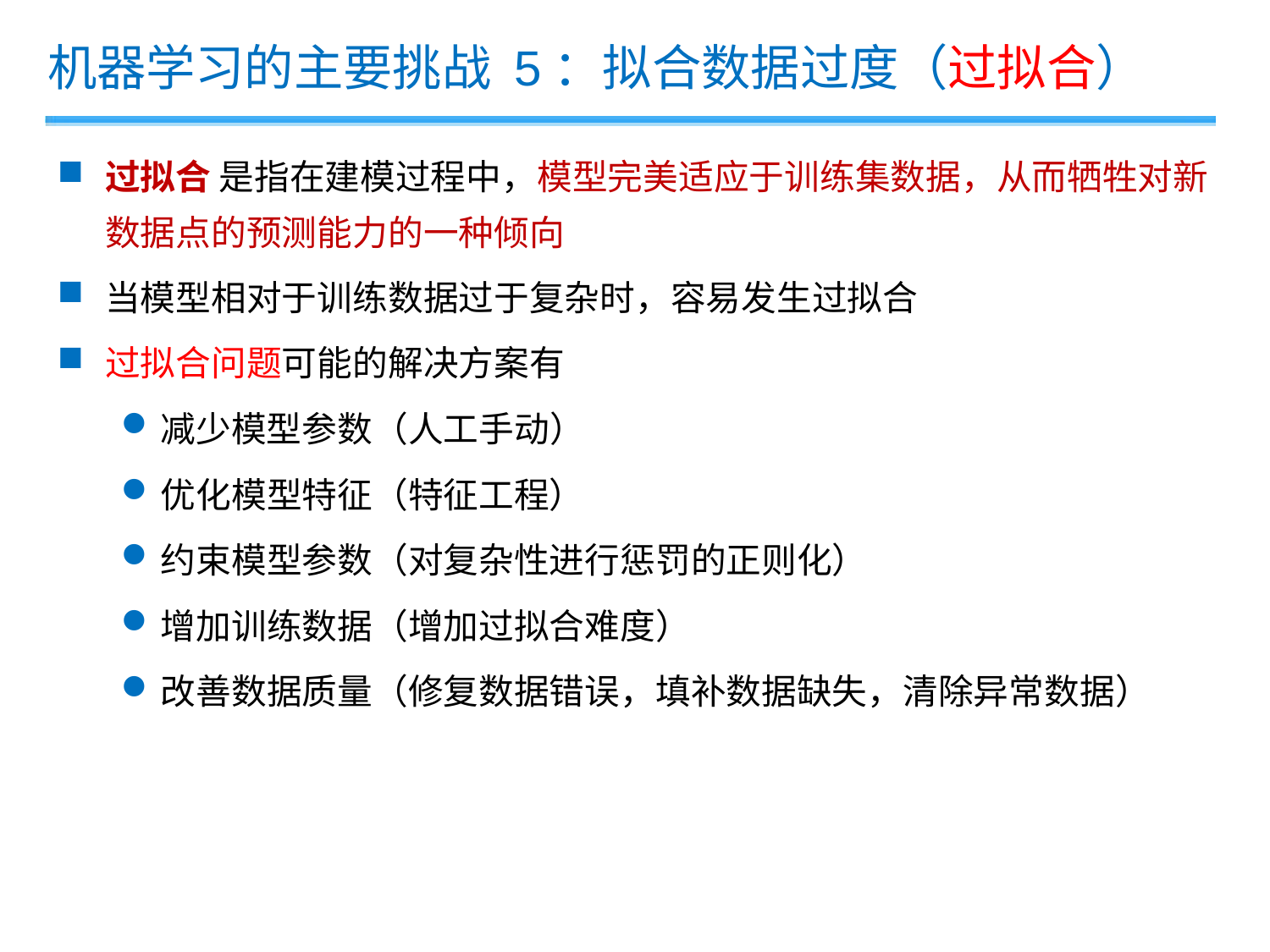

机器学习的主要挑战 5：拟合数据过度（过拟合）
过拟合 是指在建模过程中，模型完美适应于训练集数据，从而牺牲对新数据点的预测能力的一种倾向
当模型相对于训练数据过于复杂时，容易发生过拟合
过拟合问题可能的解决方案有
减少模型参数（人工手动）
优化模型特征（特征工程）
约束模型参数（对复杂性进行惩罚的正则化）
增加训练数据（增加过拟合难度）
改善数据质量（修复数据错误，填补数据缺失，清除异常数据）